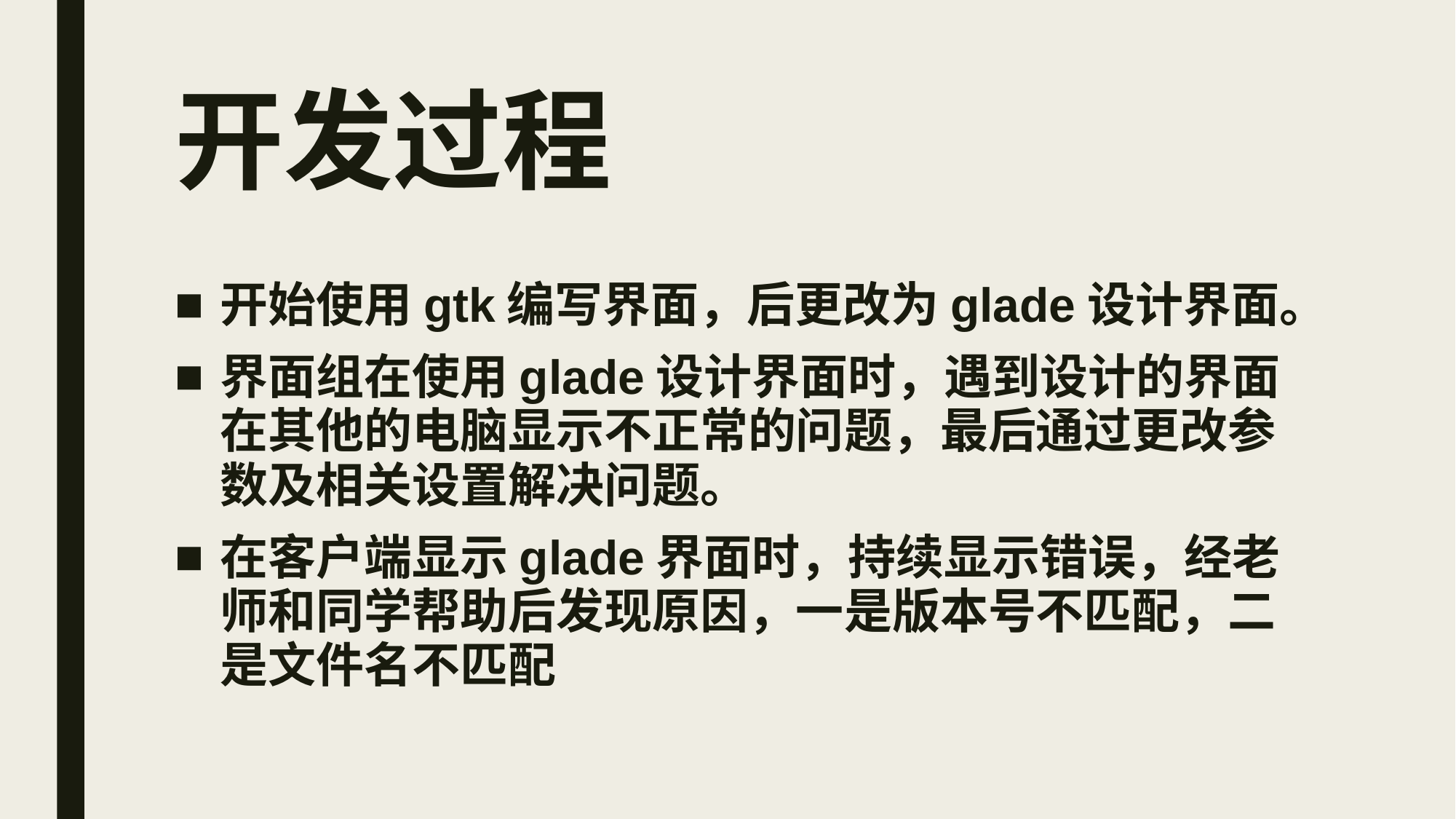

# 开发过程
开始使用gtk编写界面，后更改为glade设计界面。
界面组在使用glade设计界面时，遇到设计的界面在其他的电脑显示不正常的问题，最后通过更改参数及相关设置解决问题。
在客户端显示glade界面时，持续显示错误，经老师和同学帮助后发现原因，一是版本号不匹配，二是文件名不匹配